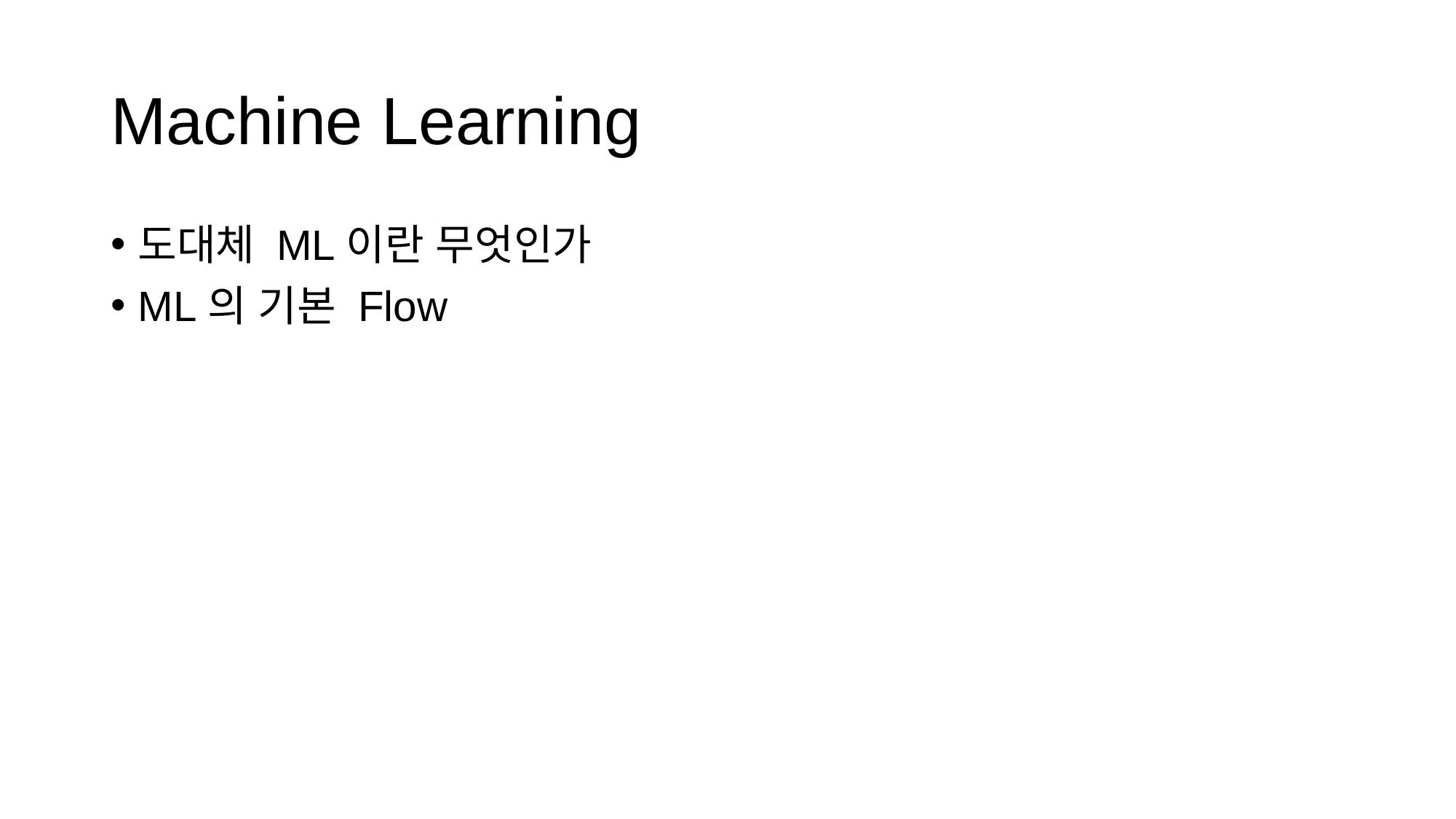

# Machine Learning
도대체 ML이란 무엇인가
ML의 기본 Flow